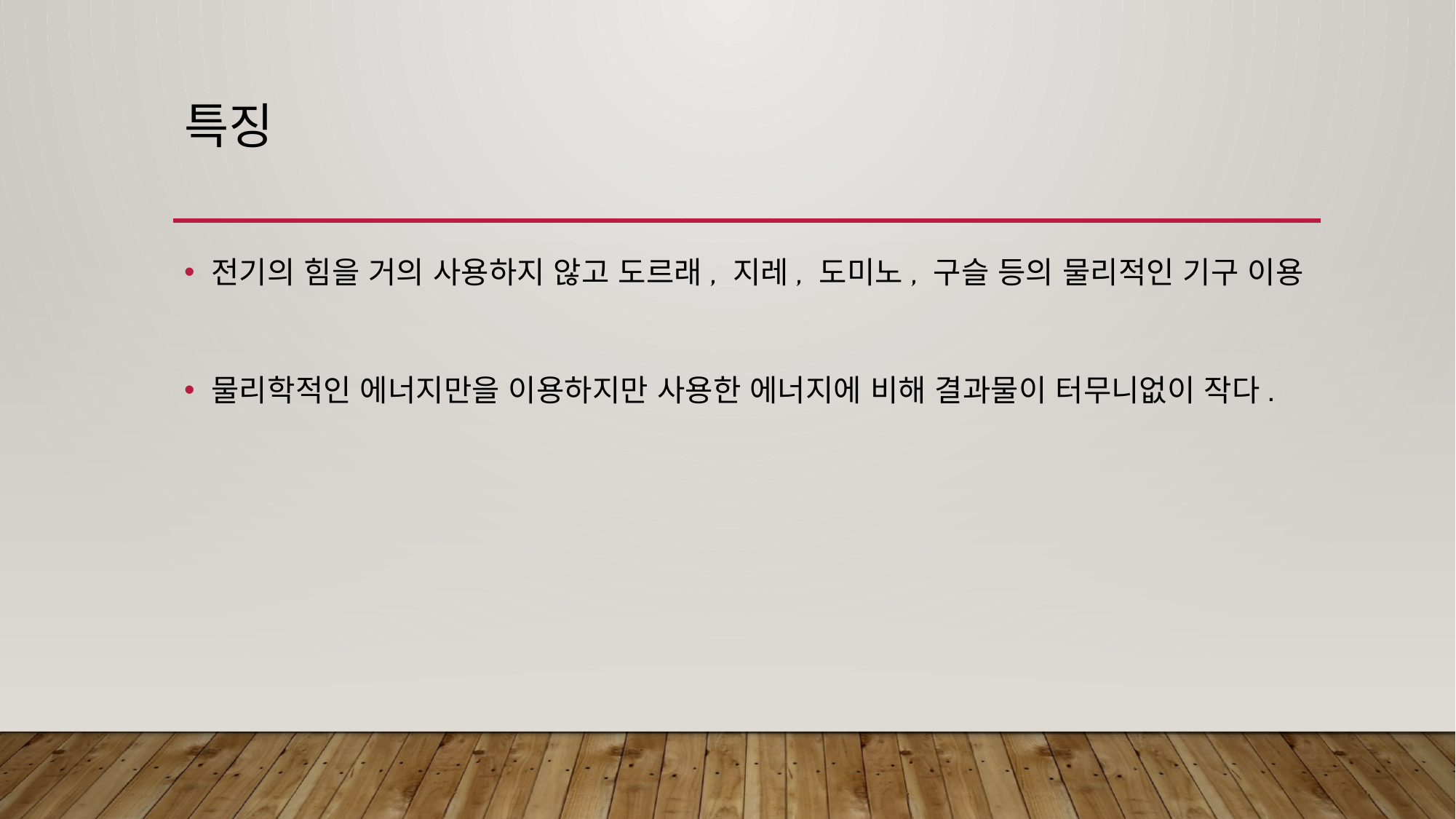

# 특징
전기의 힘을 거의 사용하지 않고 도르래, 지레, 도미노, 구슬 등의 물리적인 기구 이용

물리학적인 에너지만을 이용하지만 사용한 에너지에 비해 결과물이 터무니없이 작다.